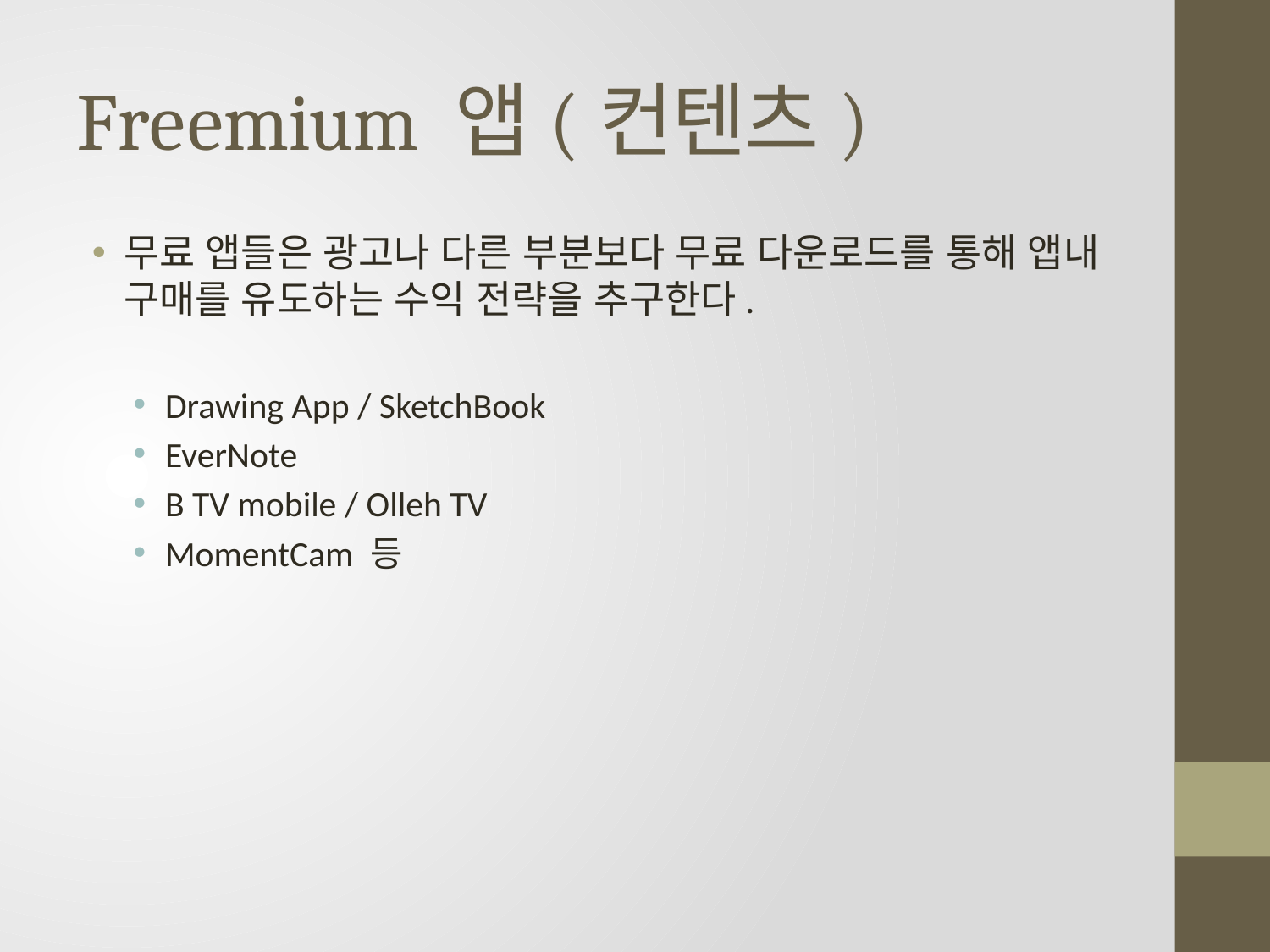

# Freemium 앱(컨텐츠)
무료 앱들은 광고나 다른 부분보다 무료 다운로드를 통해 앱내 구매를 유도하는 수익 전략을 추구한다.

Drawing App / SketchBook
EverNote
B TV mobile / Olleh TV
MomentCam 등